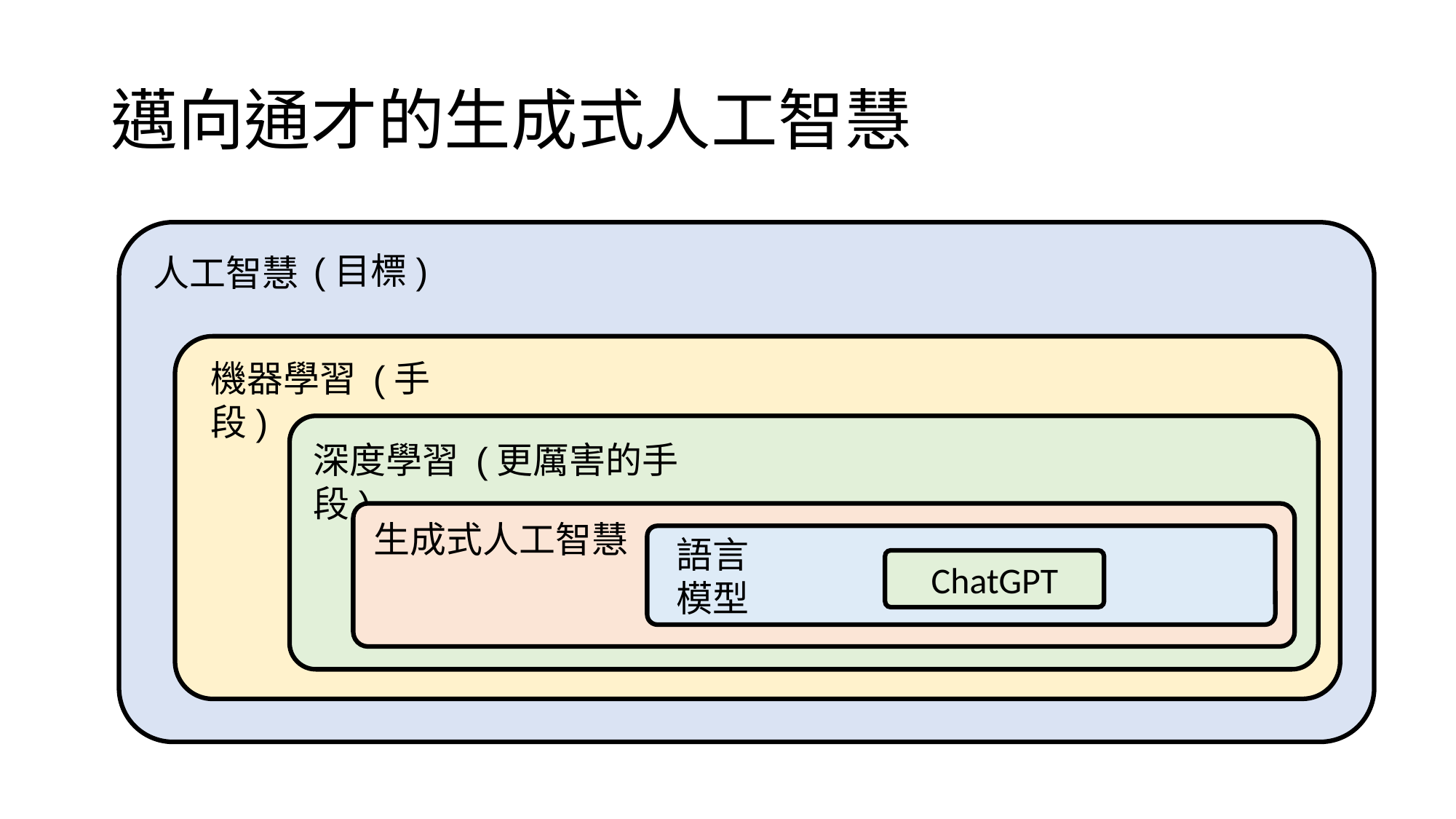

# 邁向通才的生成式人工智慧

(目標)
人工智慧

機器學習 (手段)

深度學習 (更厲害的手段)

生成式人工智慧

語言
模型
ChatGPT